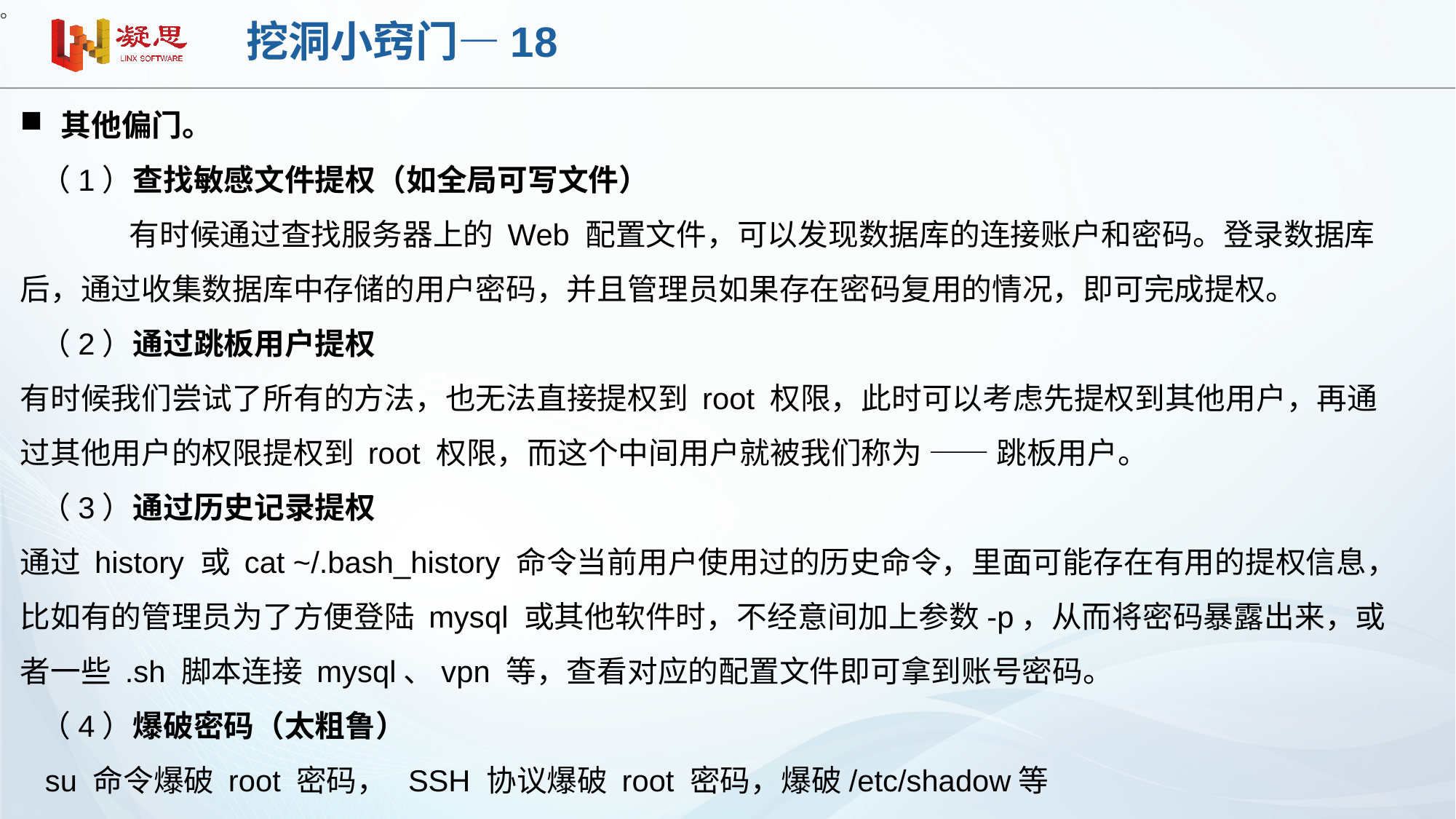

。

# 挖洞小窍门—18
其他偏门。
  （1）查找敏感文件提权（如全局可写文件）
	有时候通过查找服务器上的 Web 配置文件，可以发现数据库的连接账户和密码。登录数据库后，通过收集数据库中存储的用户密码，并且管理员如果存在密码复用的情况，即可完成提权。
  （2）通过跳板用户提权
有时候我们尝试了所有的方法，也无法直接提权到 root 权限，此时可以考虑先提权到其他用户，再通过其他用户的权限提权到 root 权限，而这个中间用户就被我们称为 —— 跳板用户。
  （3）通过历史记录提权
通过 history 或 cat ~/.bash_history 命令当前用户使用过的历史命令，里面可能存在有用的提权信息，比如有的管理员为了方便登陆 mysql 或其他软件时，不经意间加上参数-p，从而将密码暴露出来，或者一些 .sh 脚本连接 mysql、vpn 等，查看对应的配置文件即可拿到账号密码。
  （4）爆破密码（太粗鲁）
   su 命令爆破 root 密码，  SSH 协议爆破 root 密码，爆破/etc/shadow等